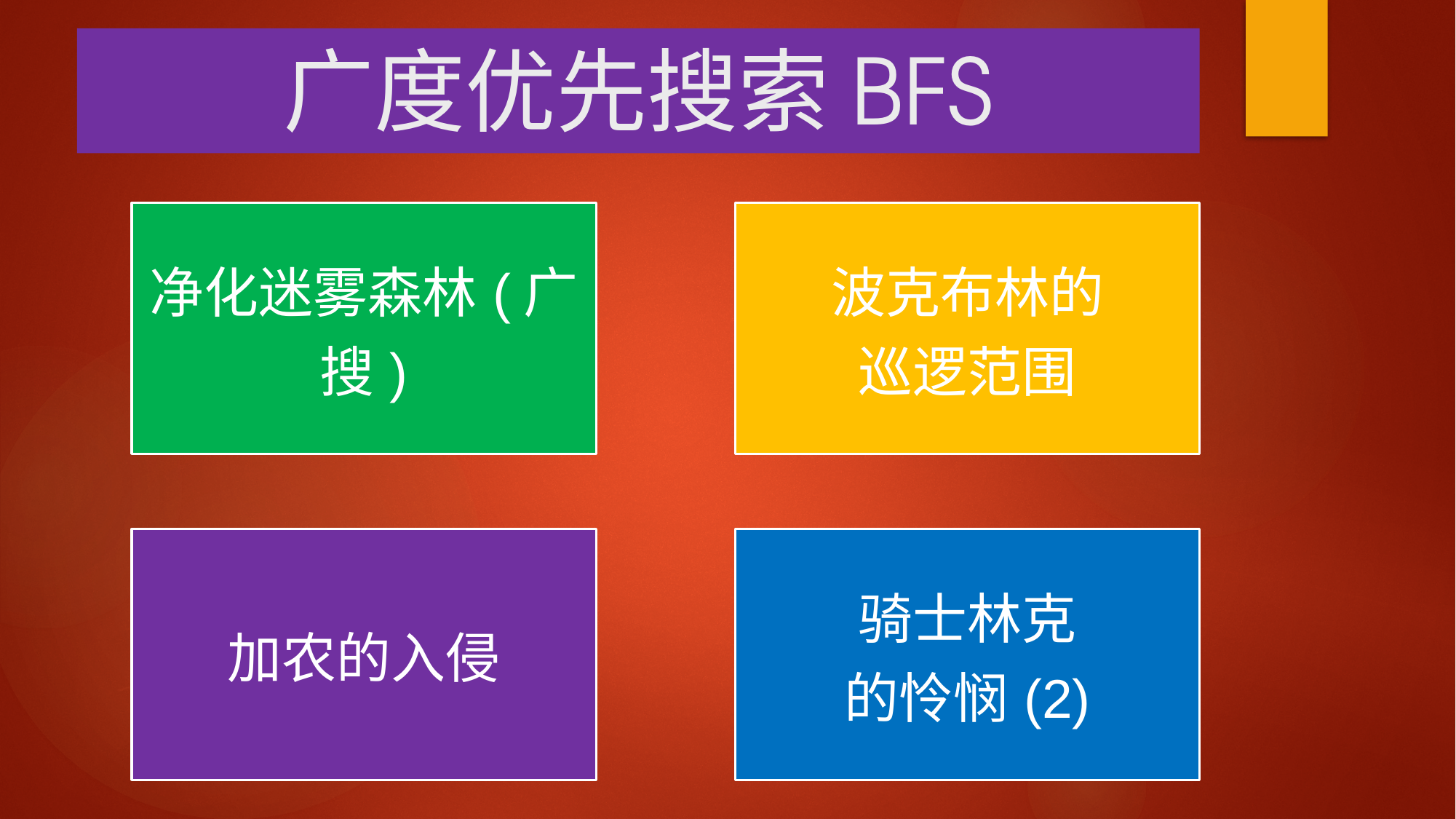

# 广度优先搜索BFS
净化迷雾森林(广搜)
骑士林克
的怜悯(2)
波克布林的
巡逻范围
加农的入侵